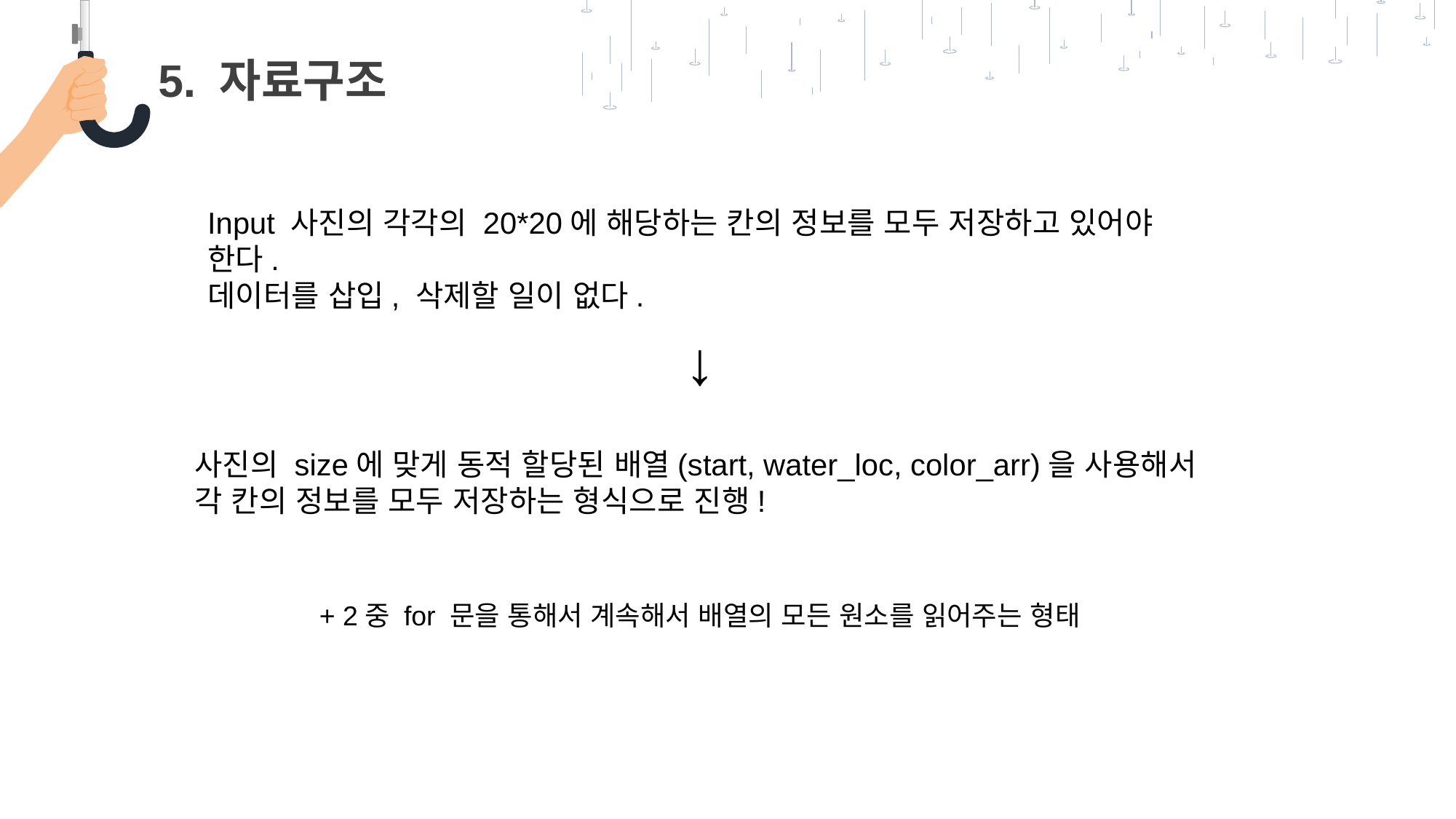

5. 자료구조
Input 사진의 각각의 20*20에 해당하는 칸의 정보를 모두 저장하고 있어야 한다.
데이터를 삽입, 삭제할 일이 없다.
↓
사진의 size에 맞게 동적 할당된 배열(start, water_loc, color_arr)을 사용해서
각 칸의 정보를 모두 저장하는 형식으로 진행!
+ 2중 for 문을 통해서 계속해서 배열의 모든 원소를 읽어주는 형태